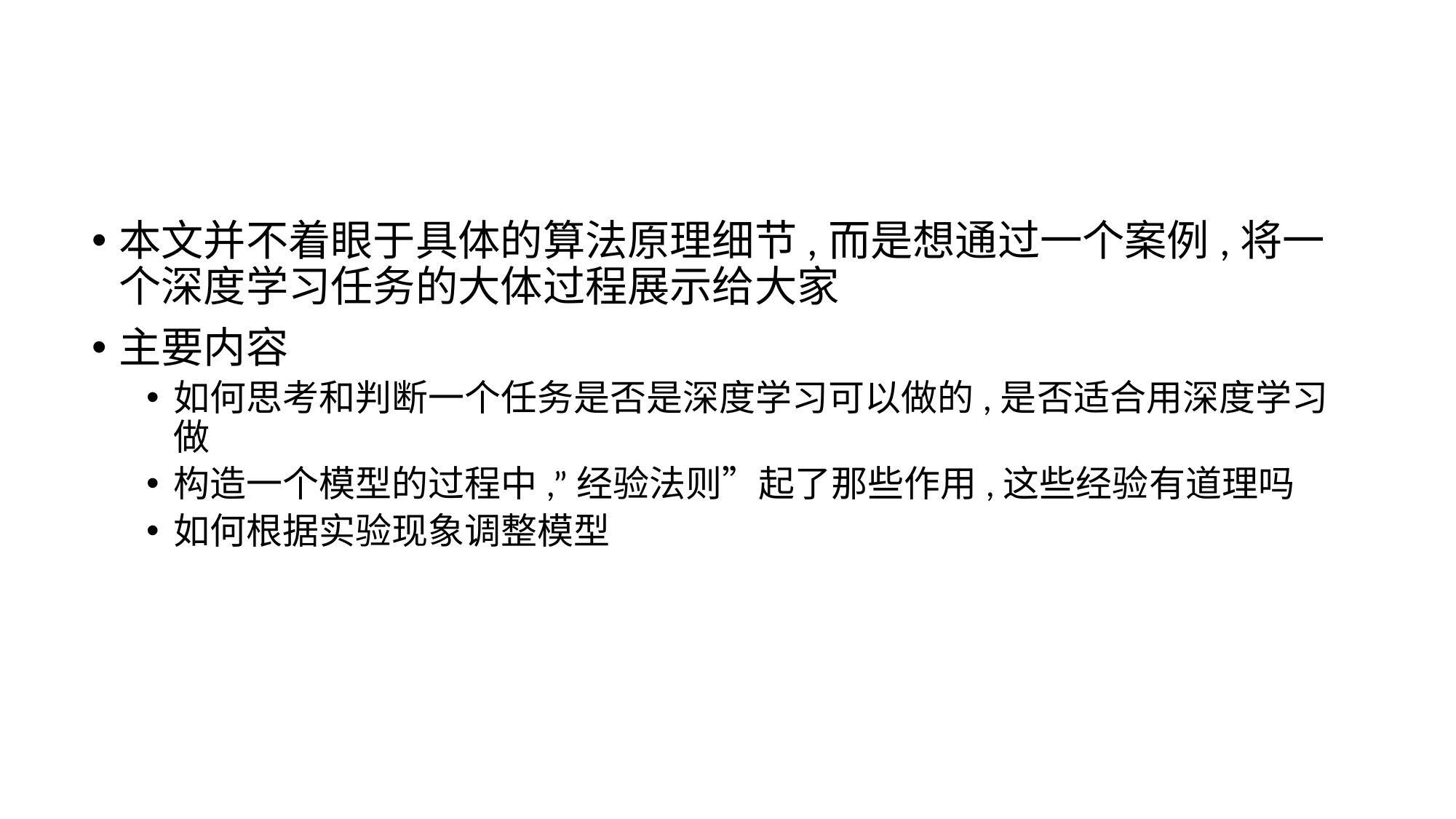

#
本文并不着眼于具体的算法原理细节,而是想通过一个案例,将一个深度学习任务的大体过程展示给大家
主要内容
如何思考和判断一个任务是否是深度学习可以做的,是否适合用深度学习做
构造一个模型的过程中,”经验法则”起了那些作用,这些经验有道理吗
如何根据实验现象调整模型